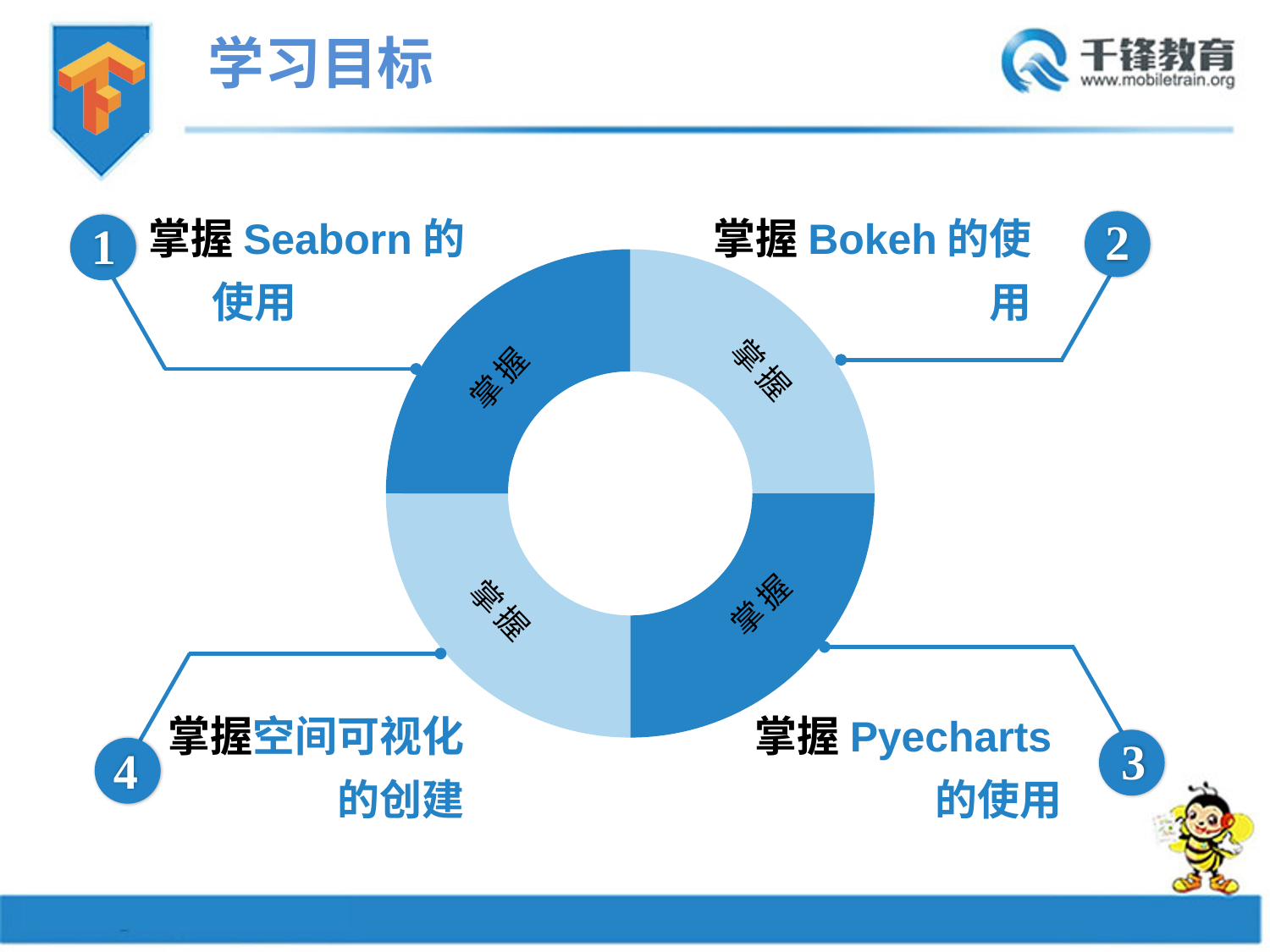

学习目标
掌握Bokeh的使用
2

掌握Seaborn的使用
1

### Chart

| Category | 销售额 |
|---|---|
| 掌握知识 | 2.5 |
| 理解知识 | 2.5 |
| 熟悉知识 | 2.5 |
| 了解知识 | 2.5 |
掌握
掌握
掌握
掌握
掌握Pyecharts的使用
3

掌握空间可视化的创建
4